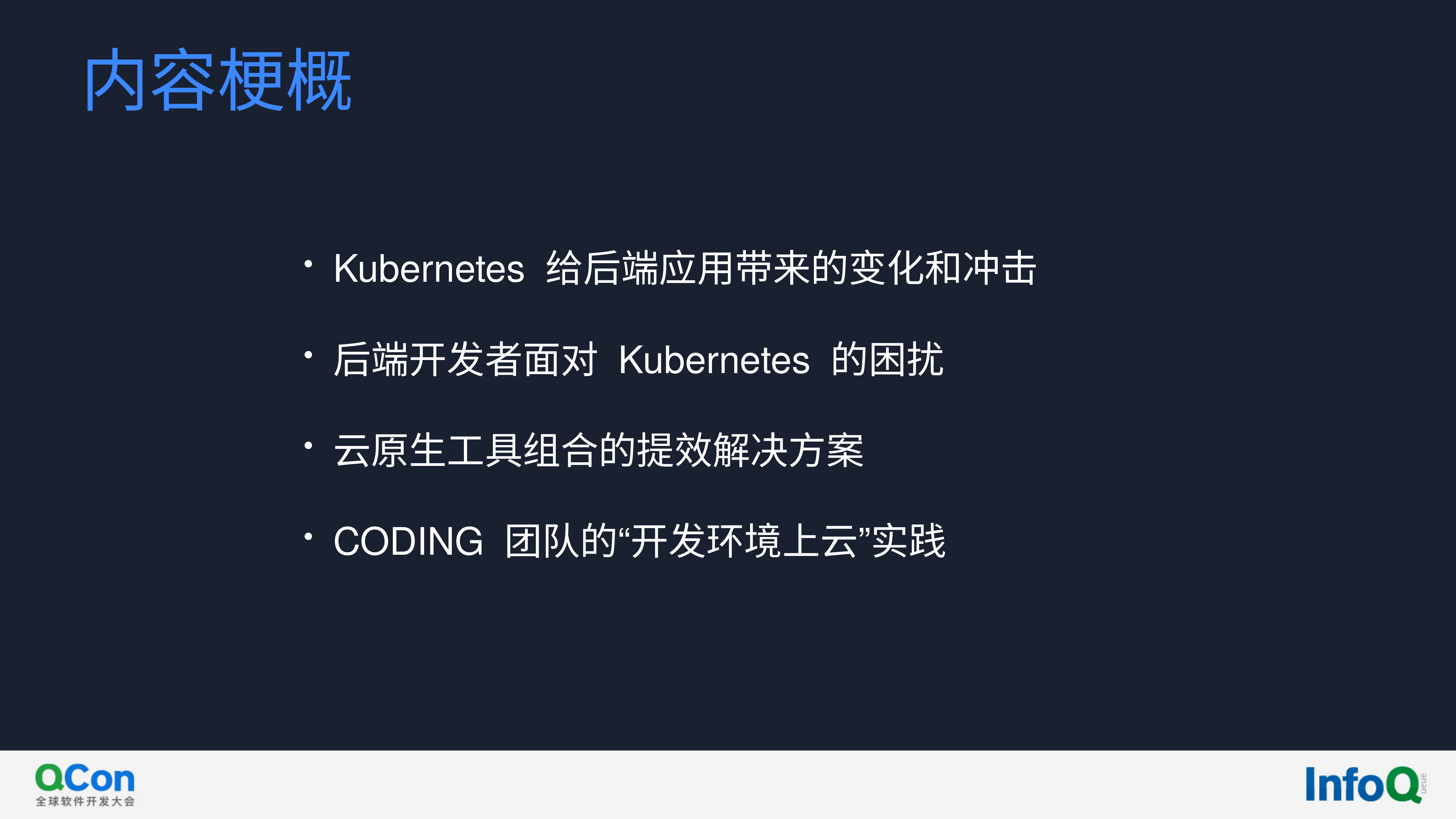

内容梗概
Kubernetes 给后端应用带来的变化和冲击
后端开发者面对 Kubernetes 的困扰
云原生工具组合的提效解决方案
CODING 团队的“开发环境上云”实践